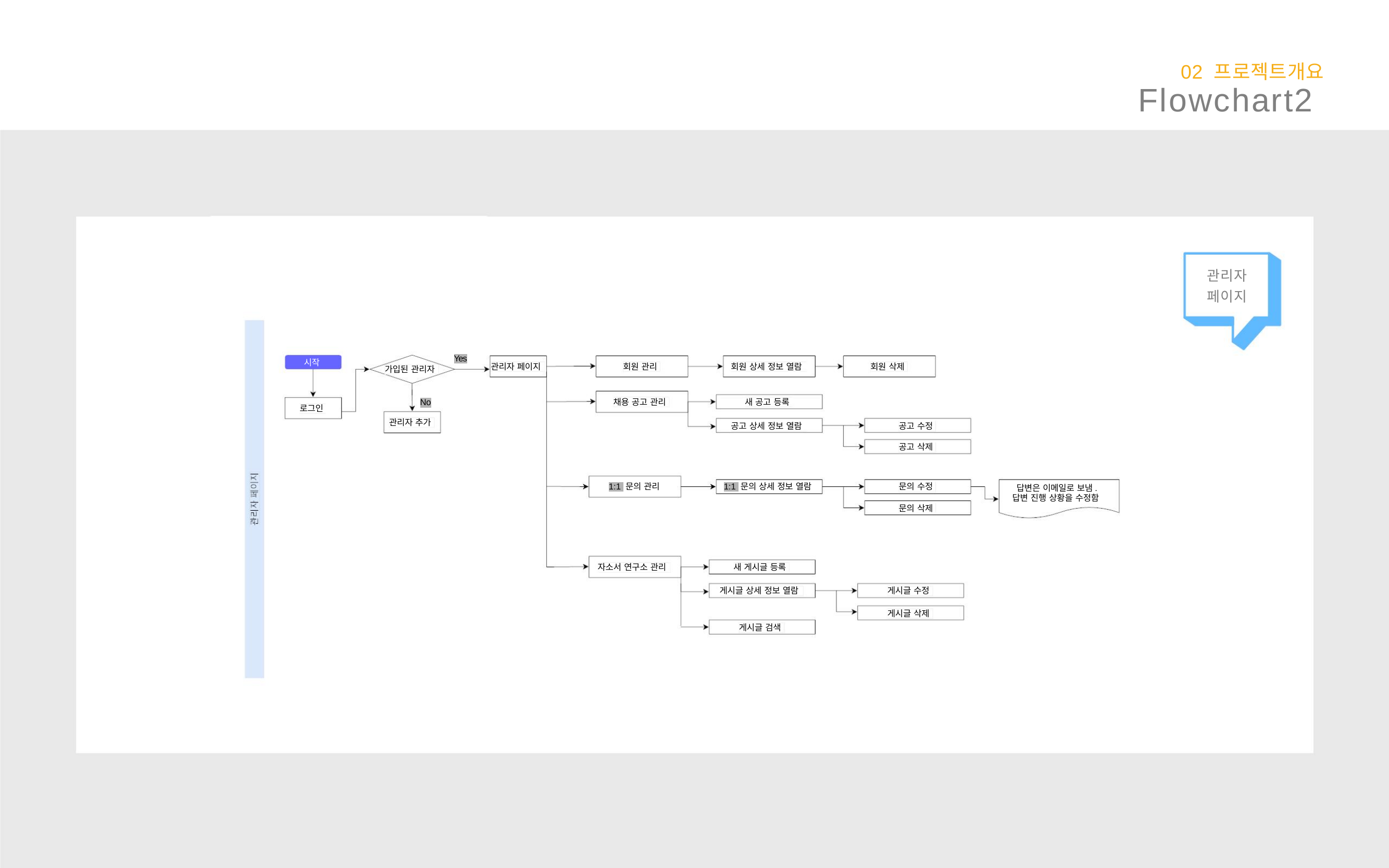

02 프로젝트개요
Flowchart2
관리자
페이지
Yes
시작
관리자 페이지
회원 관리
회원 상세 정보 열람
회원 삭제
가입된 관리자
채용 공고 관리
새 공고 등록
No
로그인
관리자 추가
공고 상세 정보 열람
공고 수정
공고 삭제
1:1 문의 관리
1:1 문의 상세 정보 열람
문의 수정
문의 삭제
답변은 이메일로 보냄.
답변 진행 상황을 수정함
자소서 연구소 관리
새 게시글 등록
게시글 상세 정보 열람
게시글 수정
게시글 삭제
게시글 검색